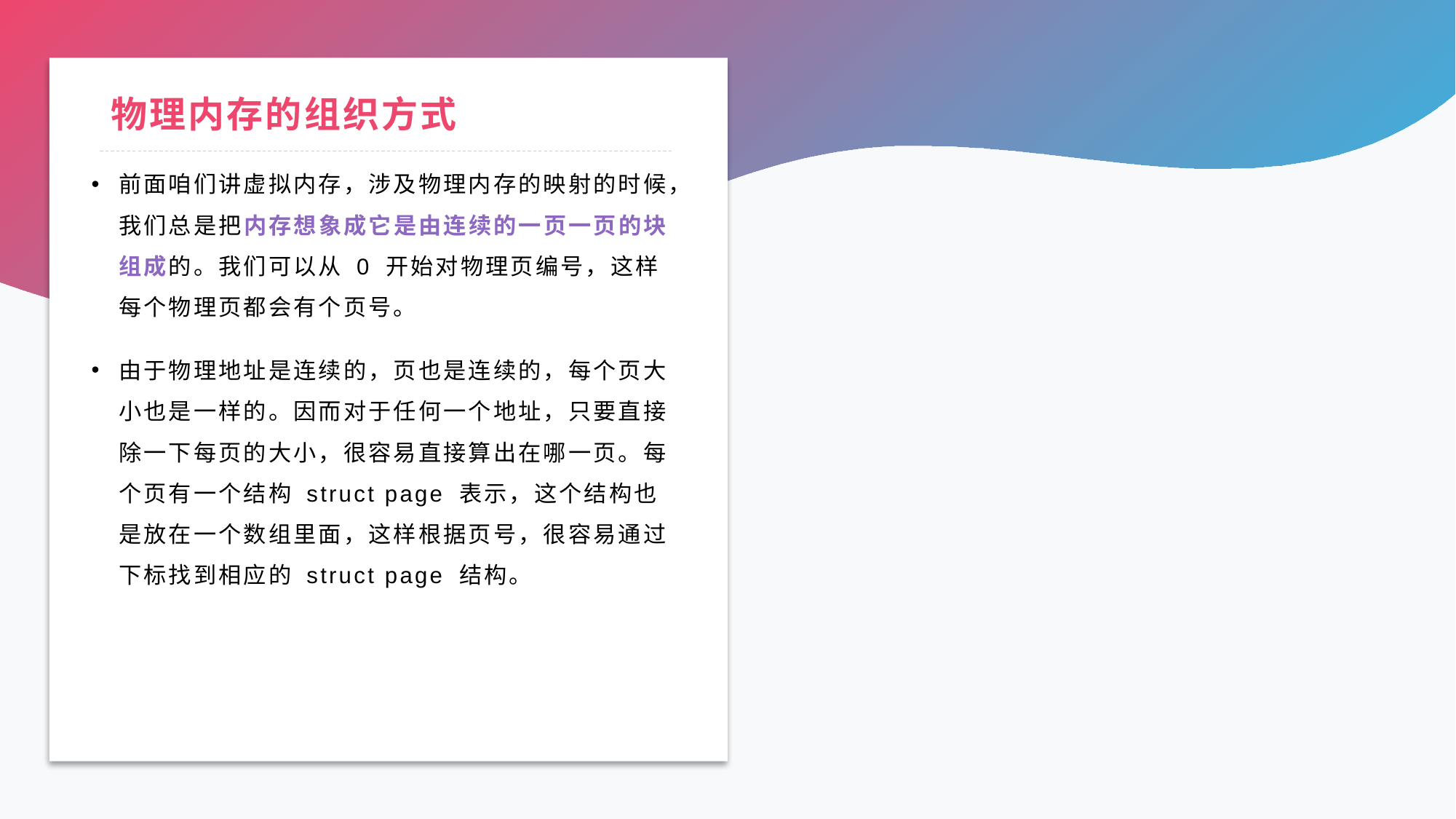

# 物理内存的组织方式
前面咱们讲虚拟内存，涉及物理内存的映射的时候，我们总是把内存想象成它是由连续的一页一页的块组成的。我们可以从 0 开始对物理页编号，这样每个物理页都会有个页号。
由于物理地址是连续的，页也是连续的，每个页大小也是一样的。因而对于任何一个地址，只要直接除一下每页的大小，很容易直接算出在哪一页。每个页有一个结构 struct page 表示，这个结构也是放在一个数组里面，这样根据页号，很容易通过下标找到相应的 struct page 结构。